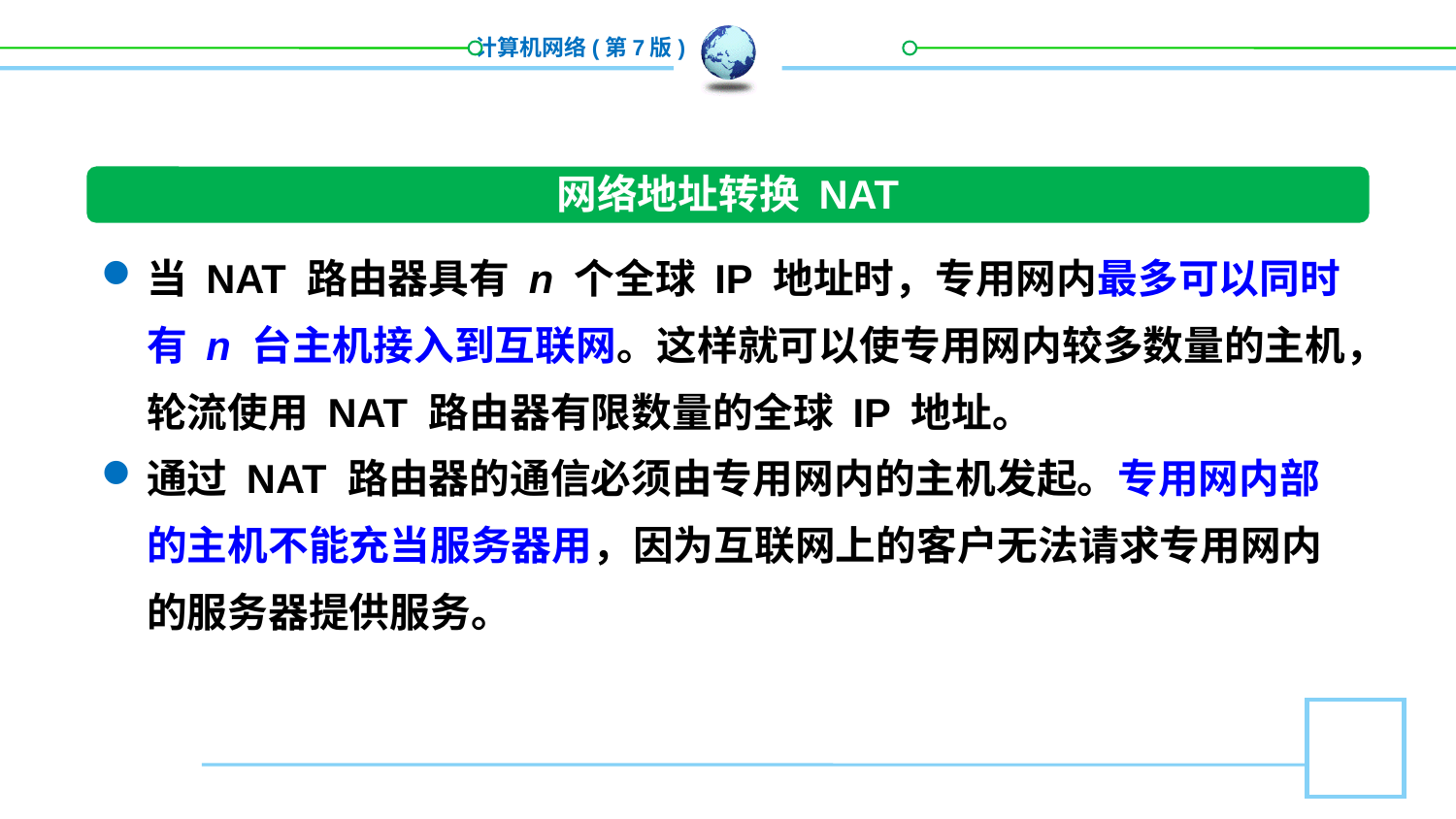

网络地址转换 NAT

当 NAT 路由器具有 n 个全球 IP 地址时，专用网内最多可以同时有 n 台主机接入到互联网。这样就可以使专用网内较多数量的主机，轮流使用 NAT 路由器有限数量的全球 IP 地址。
通过 NAT 路由器的通信必须由专用网内的主机发起。专用网内部的主机不能充当服务器用，因为互联网上的客户无法请求专用网内的服务器提供服务。